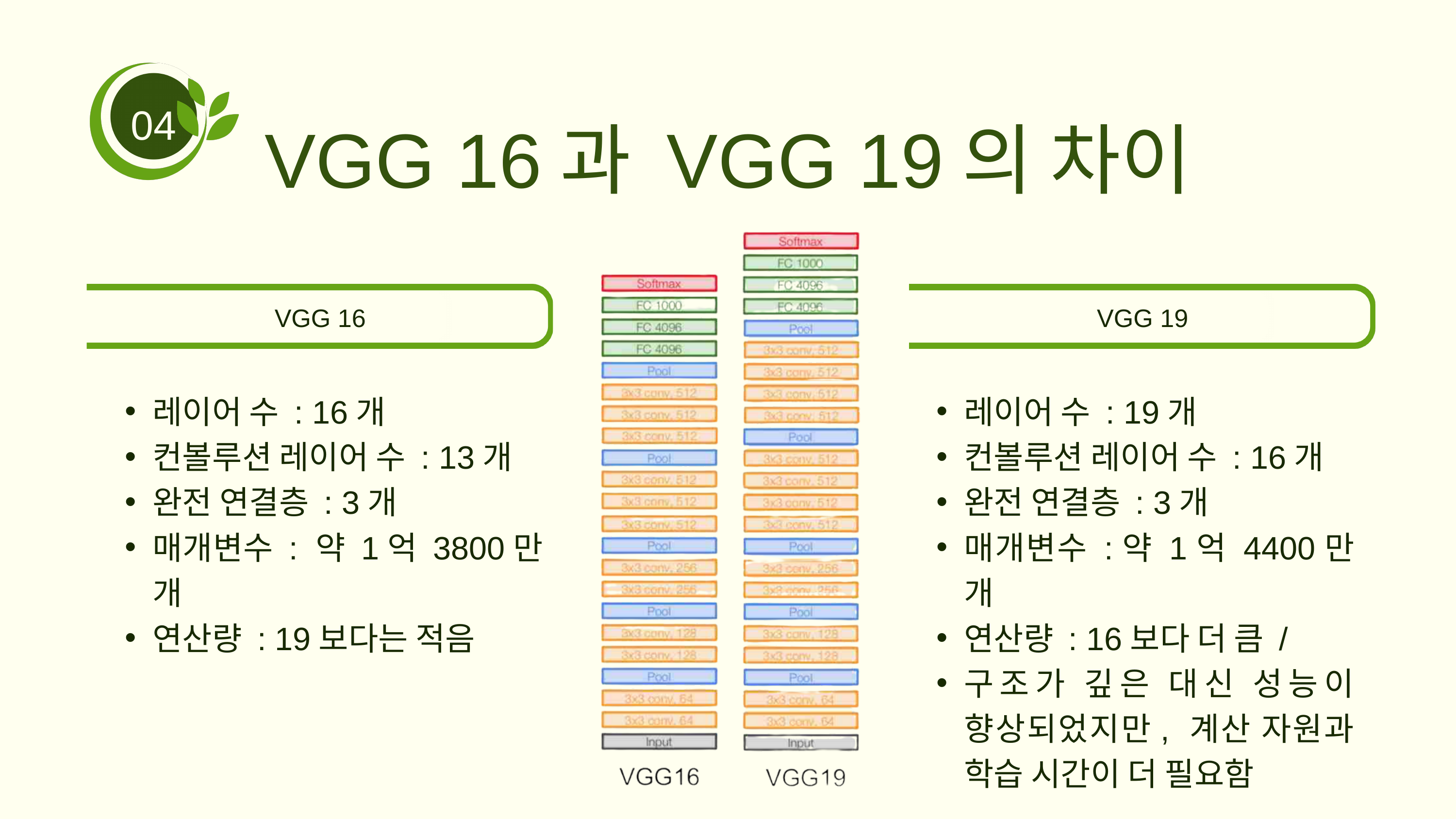

04
VGG 16과 VGG 19의 차이

VGG 16
VGG 19
레이어 수 : 16개
컨볼루션 레이어 수 : 13개
완전 연결층 : 3개
매개변수 : 약 1억 3800만 개
연산량 : 19보다는 적음
레이어 수 : 19개
컨볼루션 레이어 수 : 16개
완전 연결층 : 3개
매개변수 :약 1억 4400만 개
연산량 : 16보다 더 큼 /
구조가 깊은 대신 성능이 향상되었지만, 계산 자원과 학습 시간이 더 필요함